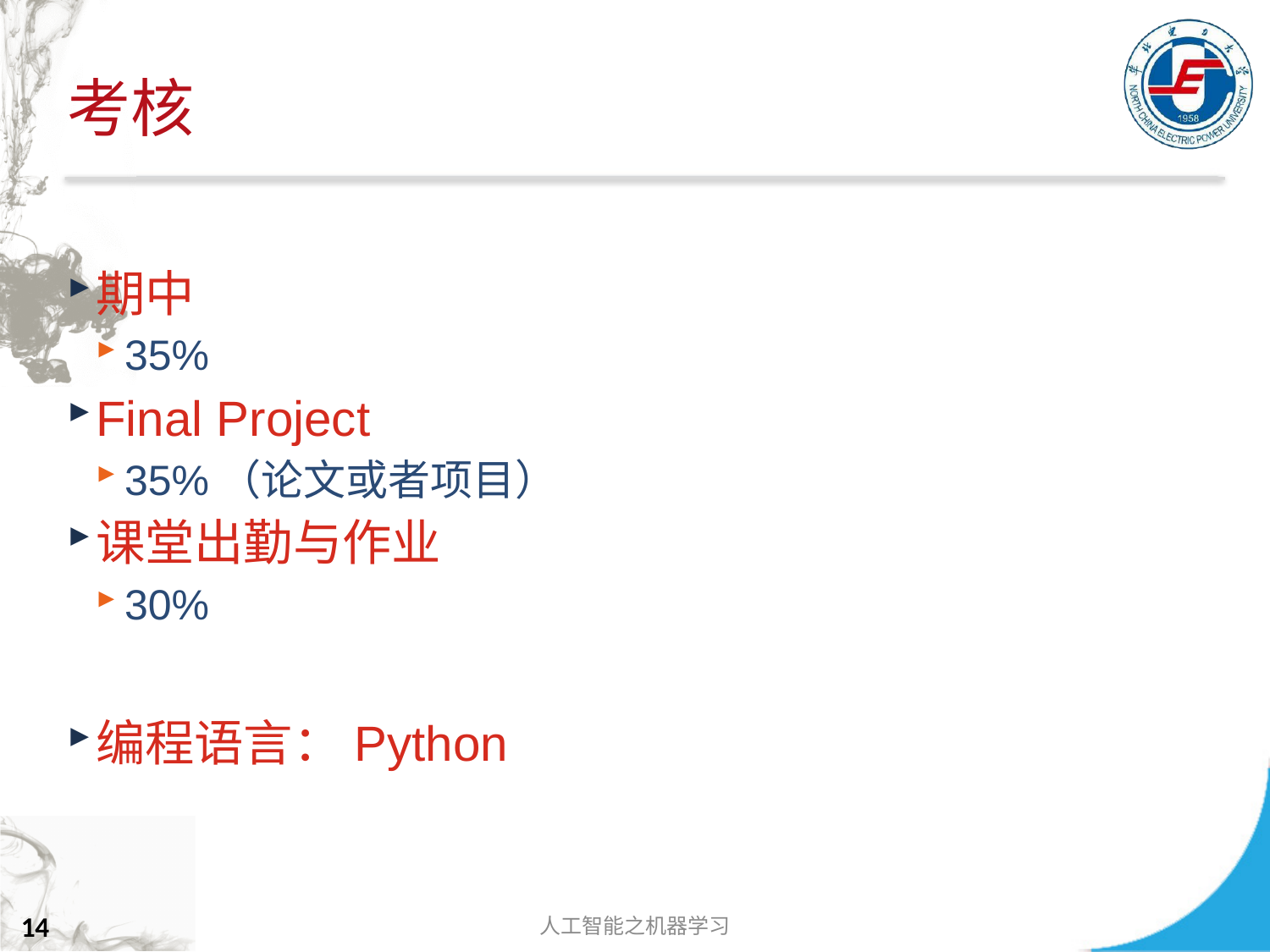

# 考核
期中
35%
Final Project
35%（论文或者项目）
课堂出勤与作业
30%

编程语言：Python

人工智能之机器学习
14